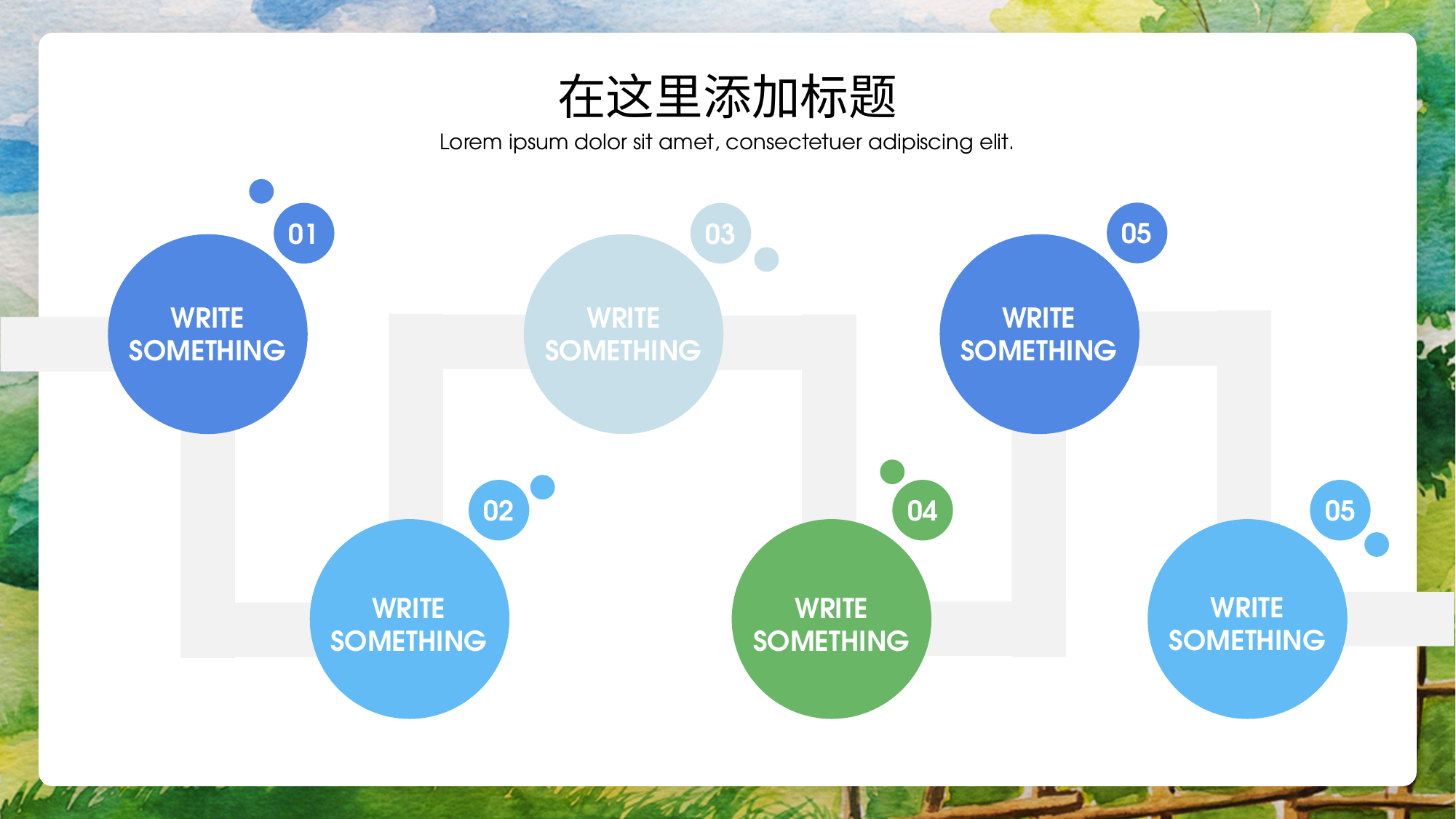

在这里添加标题
Lorem ipsum dolor sit amet, consectetuer adipiscing elit.

05
01
03

WRITE SOMETHING
WRITE SOMETHING
WRITE SOMETHING

02
04
05

WRITE SOMETHING
WRITE SOMETHING
WRITE SOMETHING